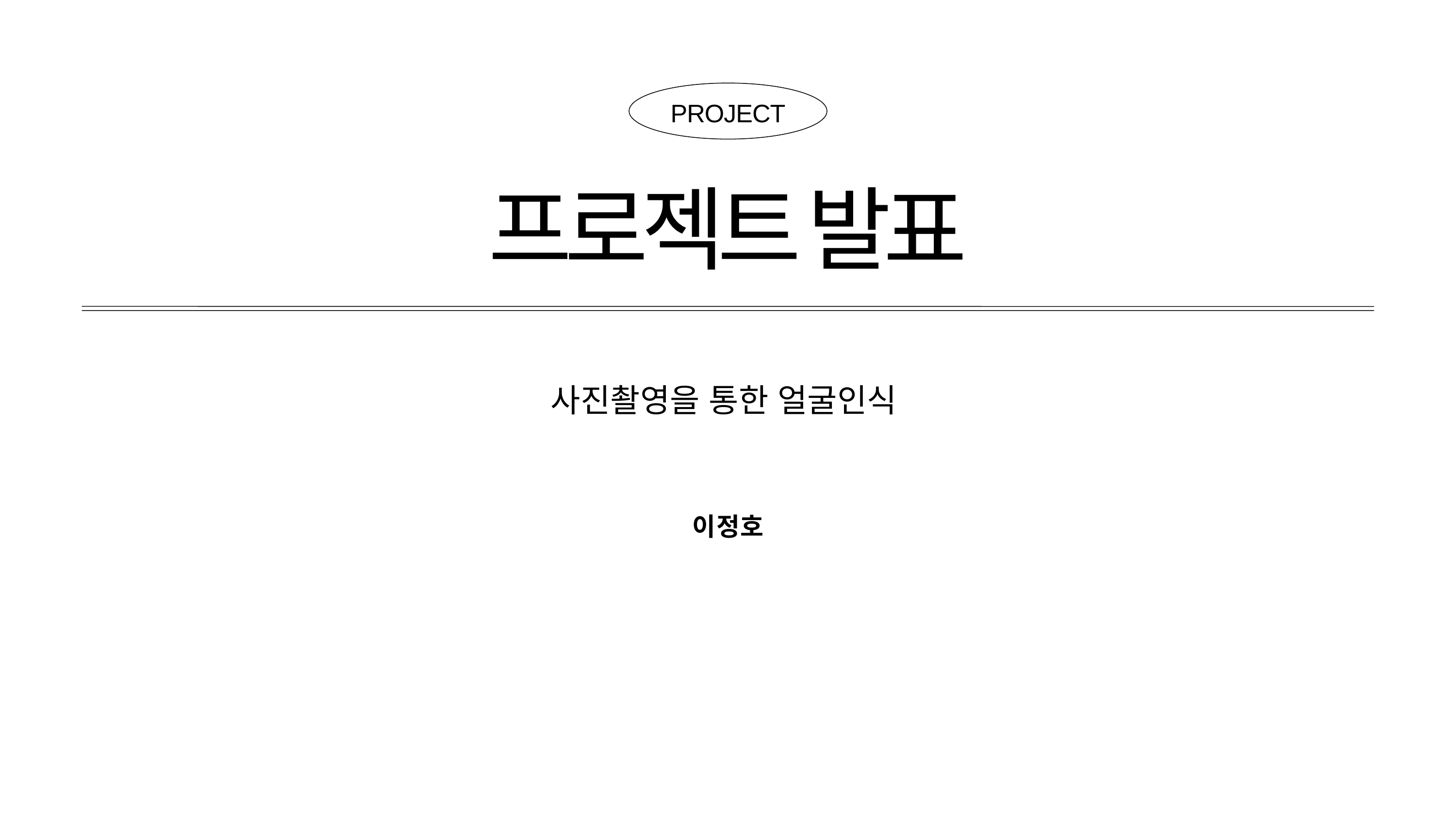

PROJECT
프로젝트 발표

사진촬영을 통한 얼굴인식
이정호